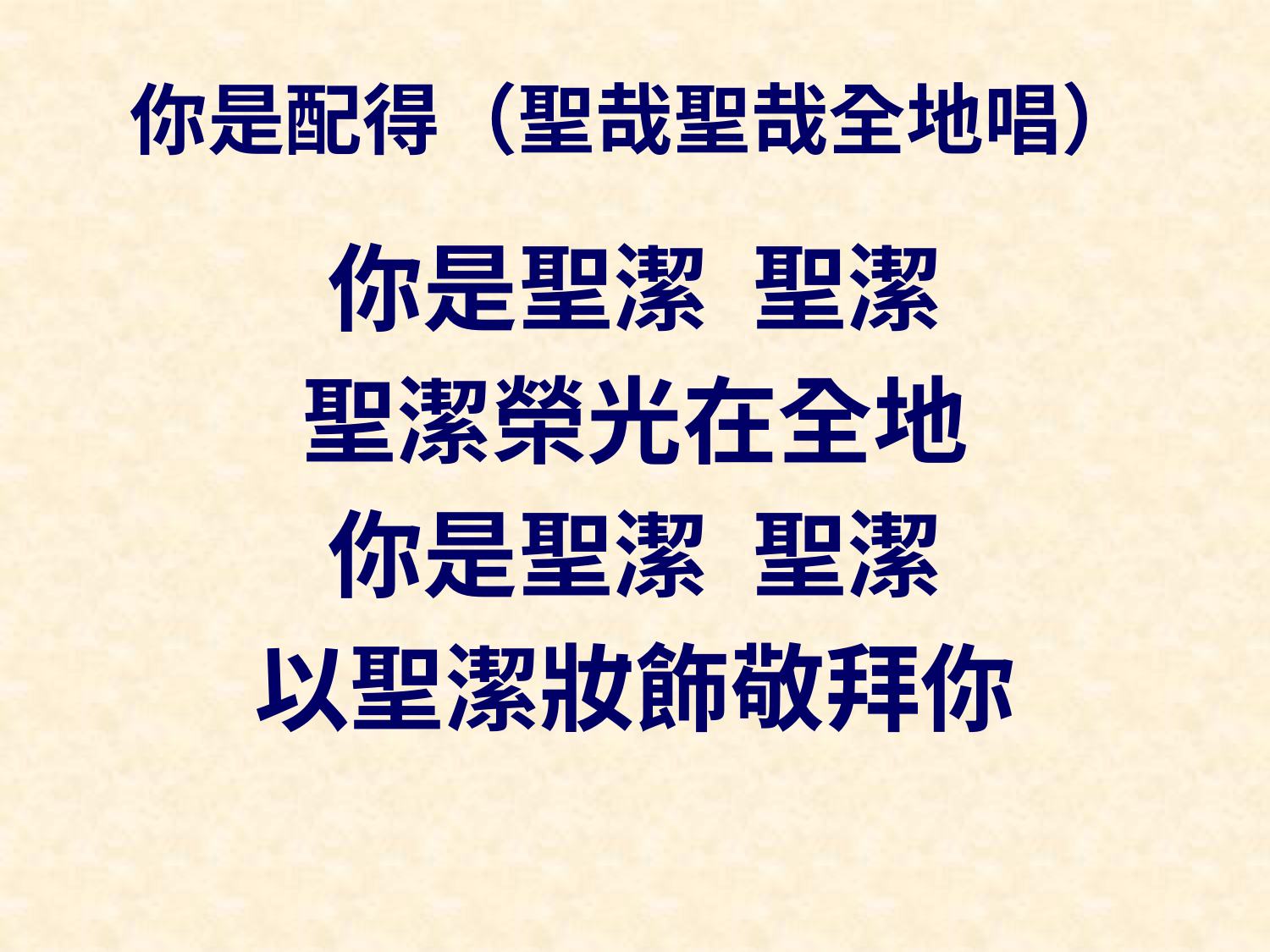

# 你是配得（聖哉聖哉全地唱）
你是聖潔  聖潔
聖潔榮光在全地
你是聖潔  聖潔
以聖潔妝飾敬拜你